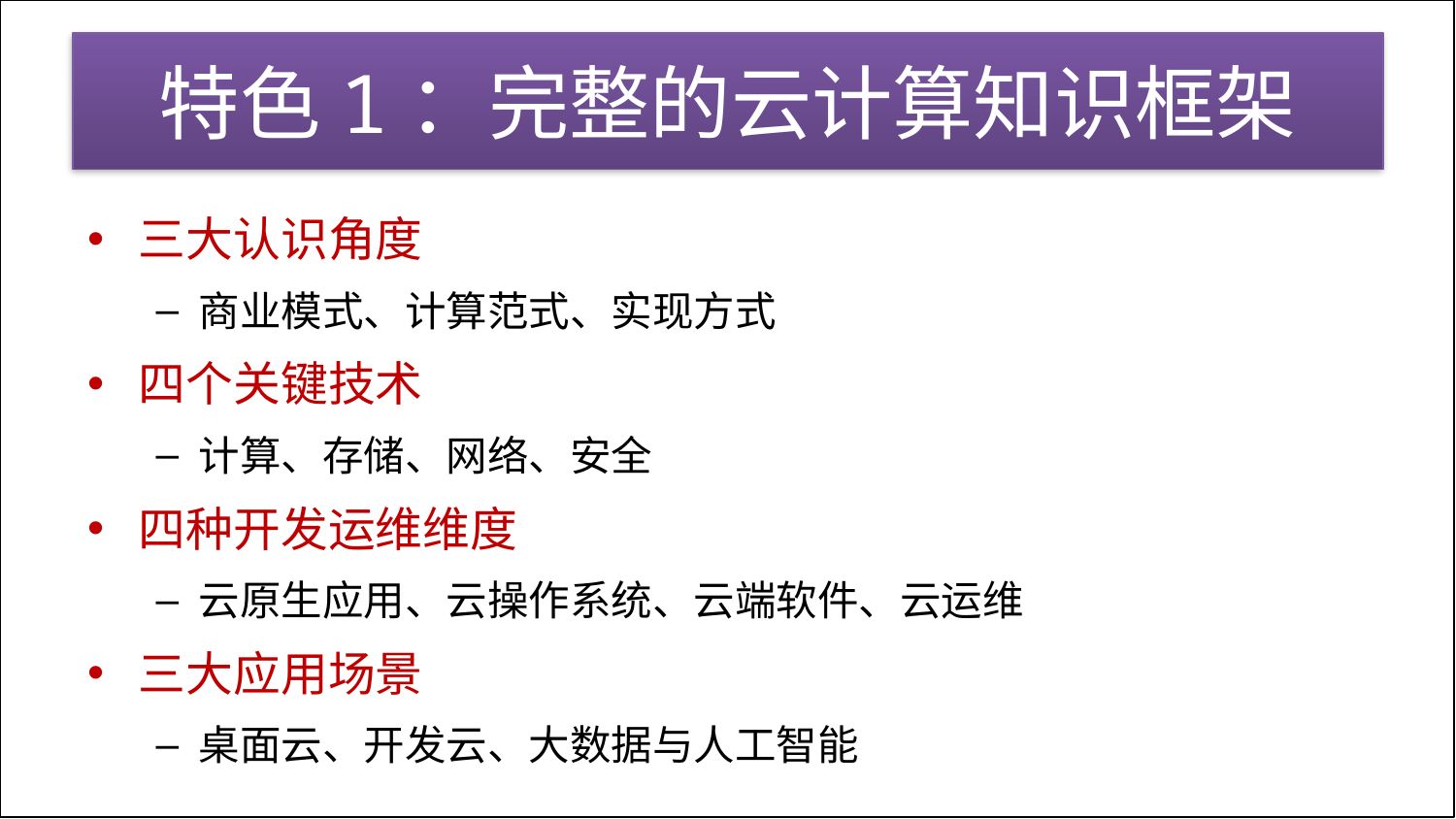

# 特色1：完整的云计算知识框架
三大认识角度
商业模式、计算范式、实现方式
四个关键技术
计算、存储、网络、安全
四种开发运维维度
云原生应用、云操作系统、云端软件、云运维
三大应用场景
桌面云、开发云、大数据与人工智能